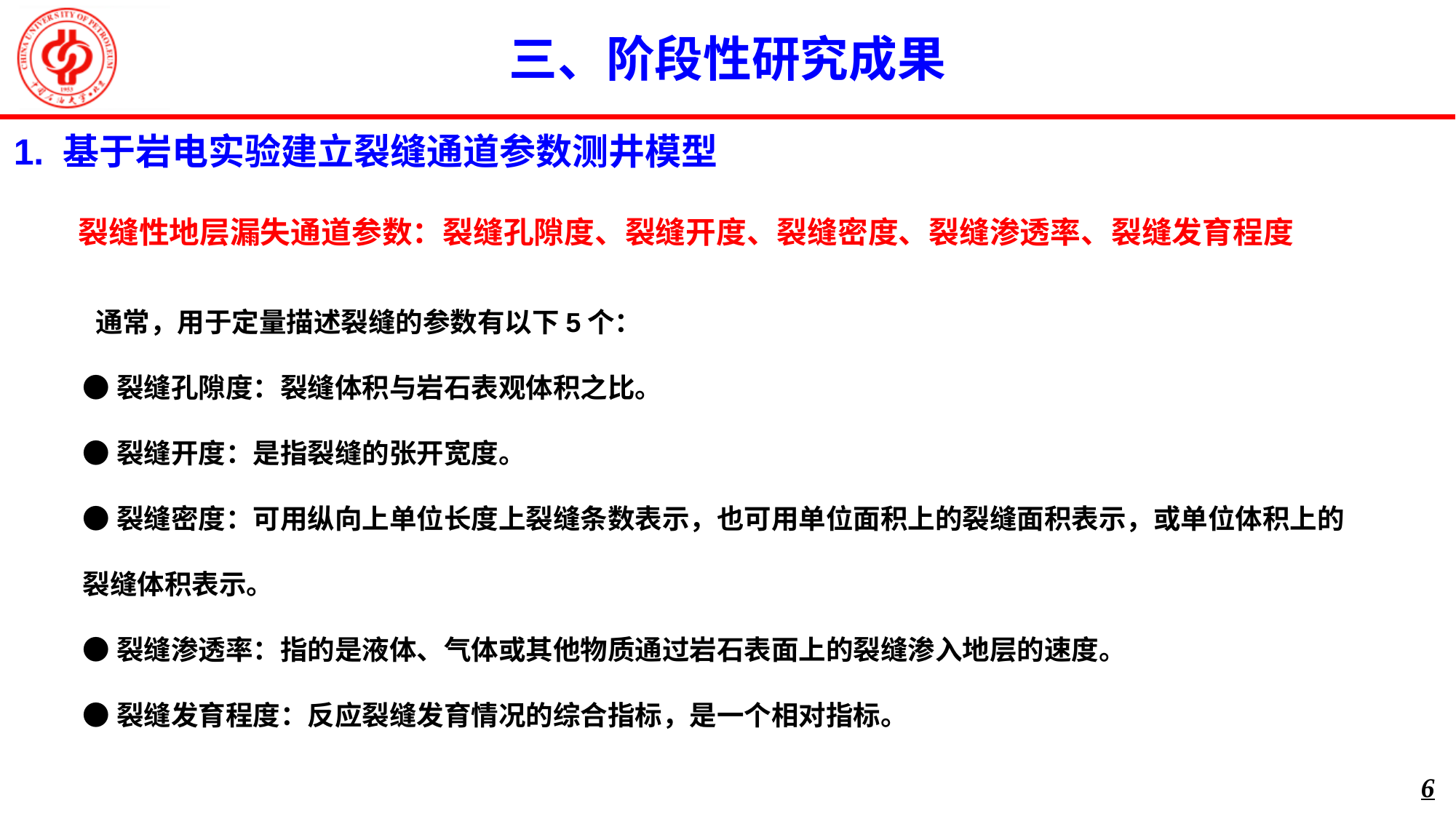

三、阶段性研究成果
1. 基于岩电实验建立裂缝通道参数测井模型
裂缝性地层漏失通道参数：裂缝孔隙度、裂缝开度、裂缝密度、裂缝渗透率、裂缝发育程度
 通常，用于定量描述裂缝的参数有以下5个：
●裂缝孔隙度：裂缝体积与岩石表观体积之比。
●裂缝开度：是指裂缝的张开宽度。
●裂缝密度：可用纵向上单位长度上裂缝条数表示，也可用单位面积上的裂缝面积表示，或单位体积上的裂缝体积表示。
●裂缝渗透率：指的是液体、气体或其他物质通过岩石表面上的裂缝渗入地层的速度。
●裂缝发育程度：反应裂缝发育情况的综合指标，是一个相对指标。
6